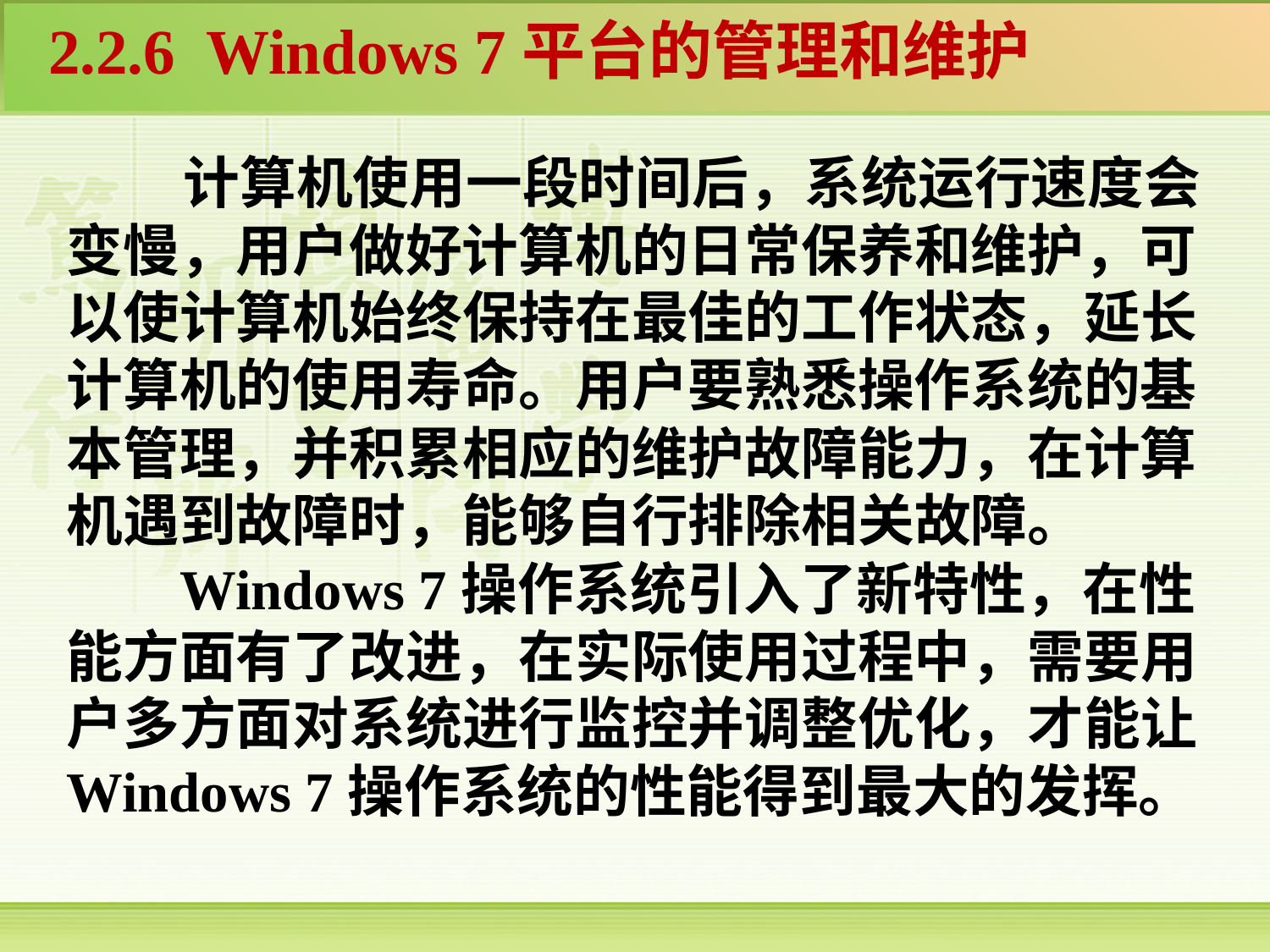

2.2.6  Windows 7平台的管理和维护
        计算机使用一段时间后，系统运行速度会变慢，用户做好计算机的日常保养和维护，可以使计算机始终保持在最佳的工作状态，延长计算机的使用寿命。用户要熟悉操作系统的基本管理，并积累相应的维护故障能力，在计算机遇到故障时，能够自行排除相关故障。
        Windows 7操作系统引入了新特性，在性能方面有了改进，在实际使用过程中，需要用户多方面对系统进行监控并调整优化，才能让Windows 7操作系统的性能得到最大的发挥。

59